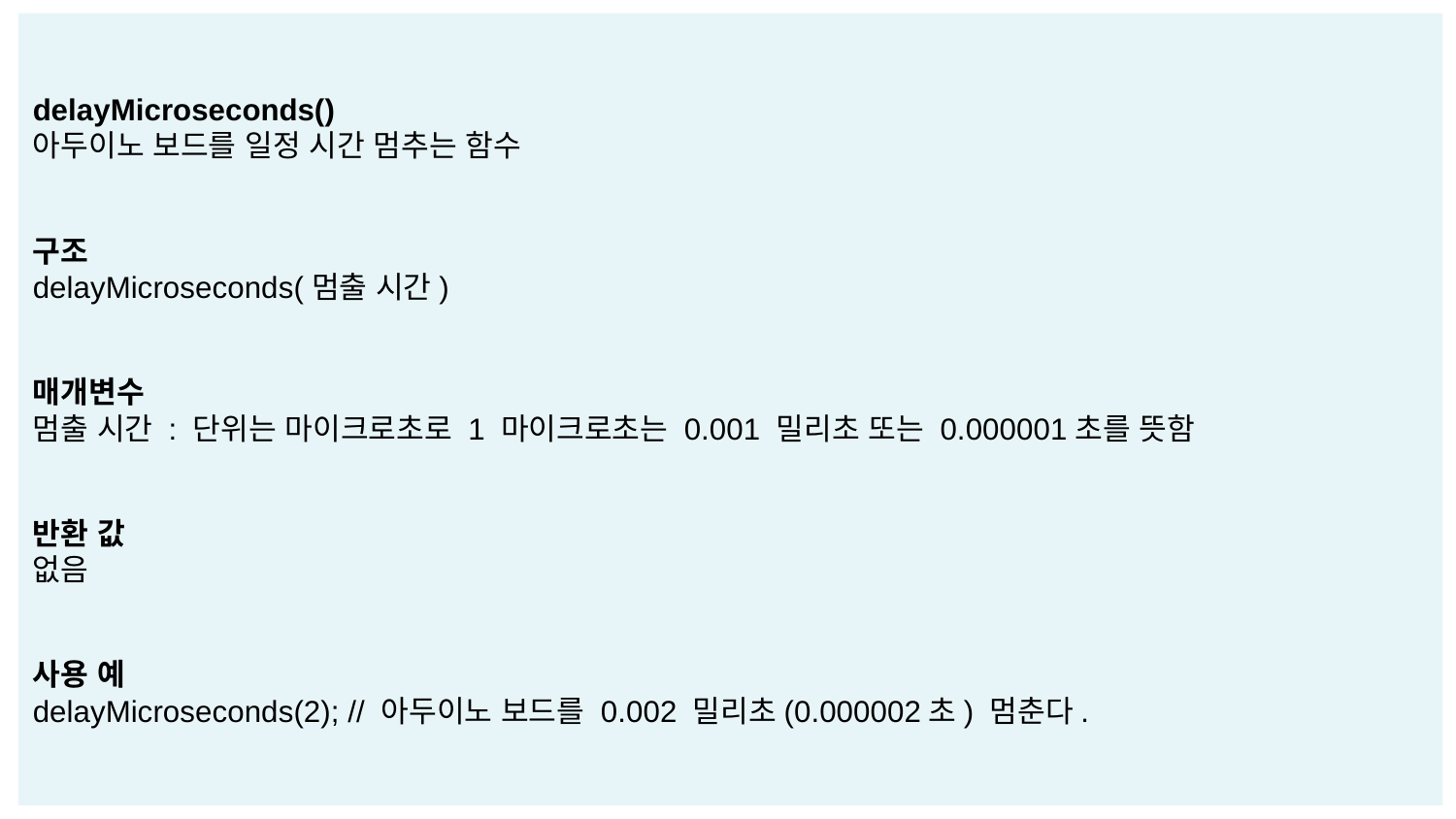

delayMicroseconds()
아두이노 보드를 일정 시간 멈추는 함수
구조
delayMicroseconds(멈출 시간)
매개변수
멈출 시간 : 단위는 마이크로초로 1 마이크로초는 0.001 밀리초 또는 0.000001초를 뜻함
반환 값
없음
사용 예
delayMicroseconds(2); // 아두이노 보드를 0.002 밀리초(0.000002초) 멈춘다.